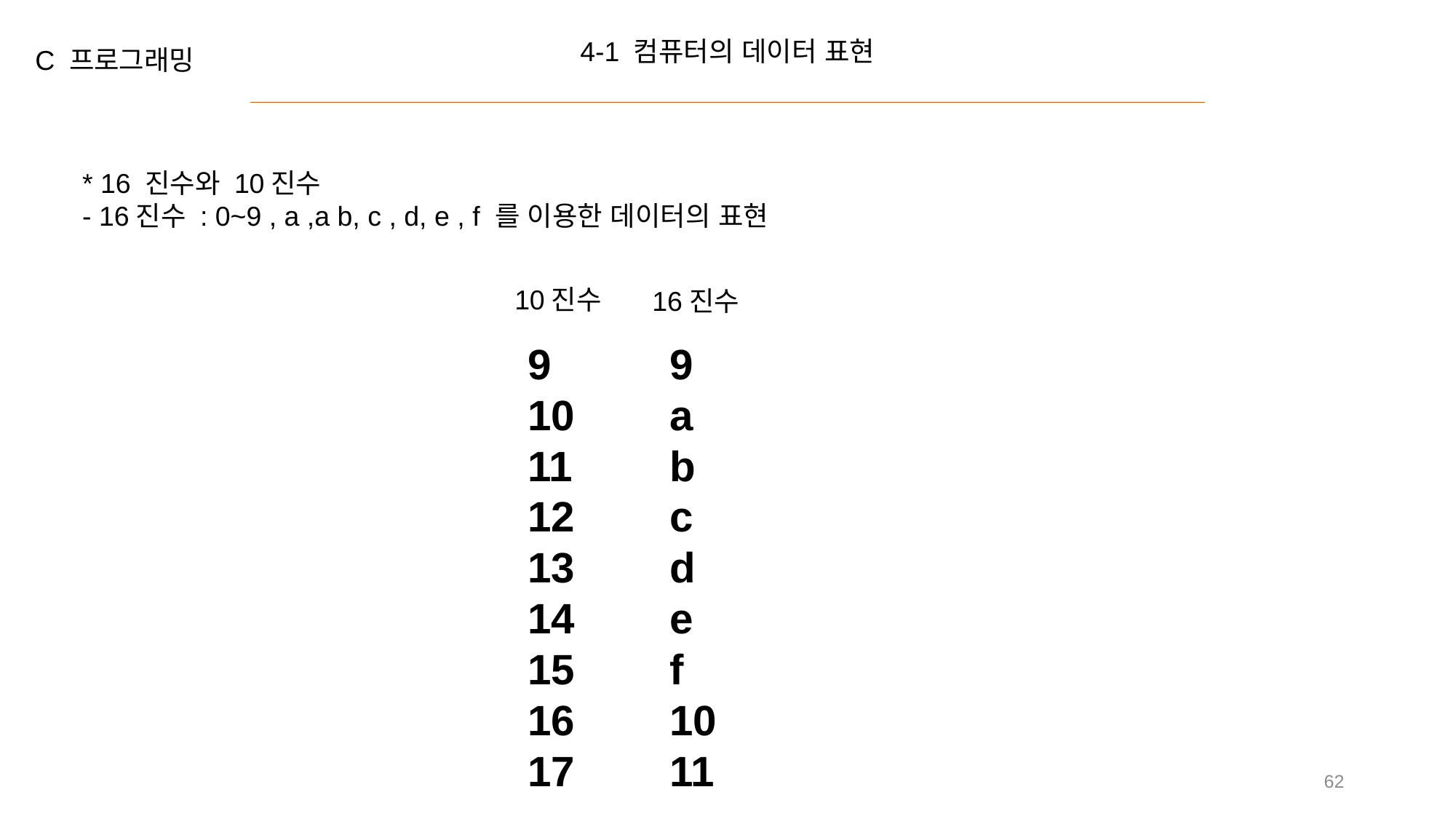

4-1 컴퓨터의 데이터 표현
C 프로그래밍
* 16 진수와 10진수
- 16진수 : 0~9 , a ,a b, c , d, e , f 를 이용한 데이터의 표현
10진수
16진수
9
10
11
12
13
14
15
16
17
9
a
b
c
d
e
f
10
11
62